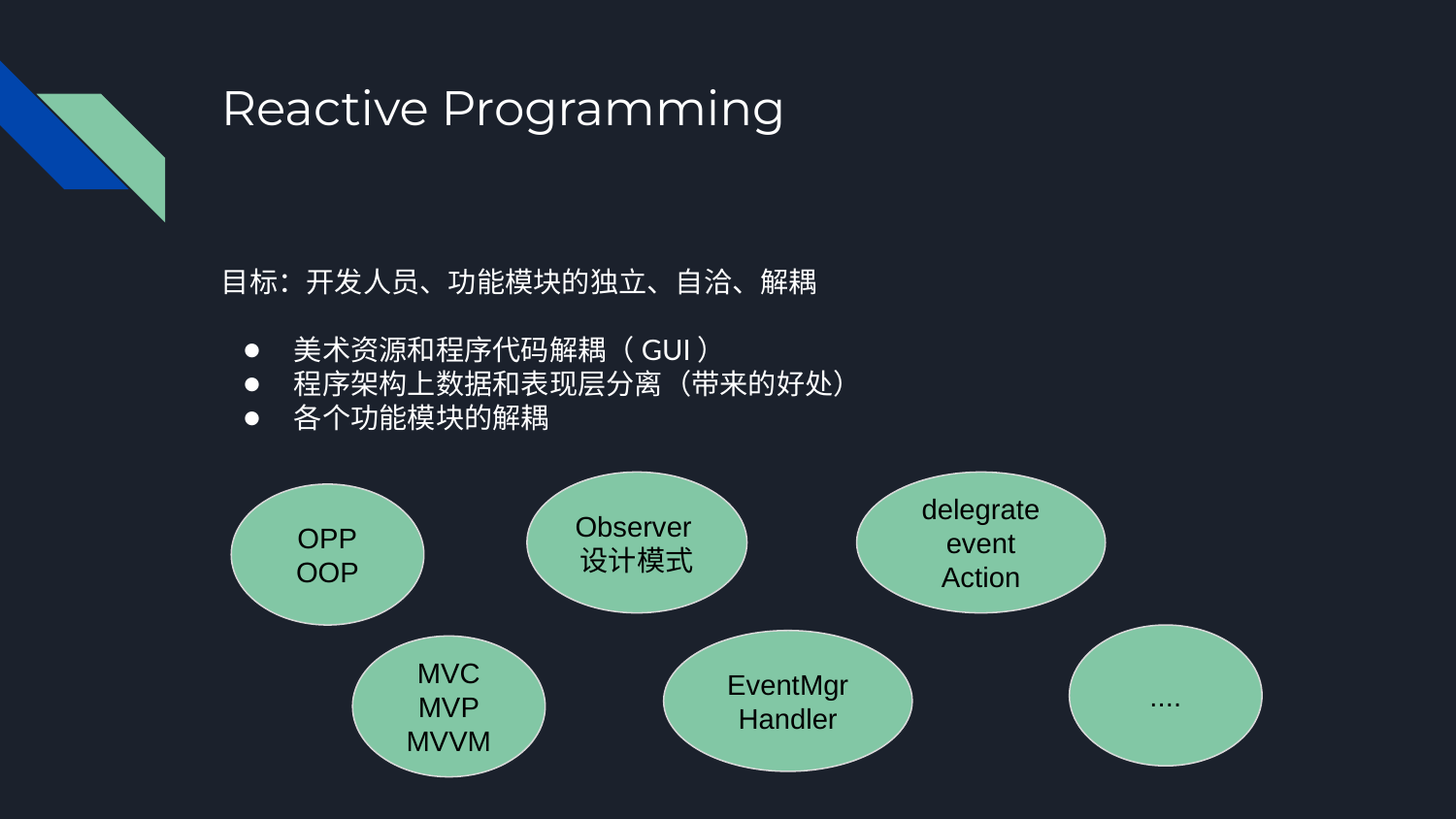

# Reactive Programming

目标：开发人员、功能模块的独立、自洽、解耦

美术资源和程序代码解耦（GUI）
程序架构上数据和表现层分离（带来的好处）
各个功能模块的解耦

Observer设计模式
delegrate
event
Action
OPP
OOP
....
EventMgr
Handler
MVC
MVP
MVVM